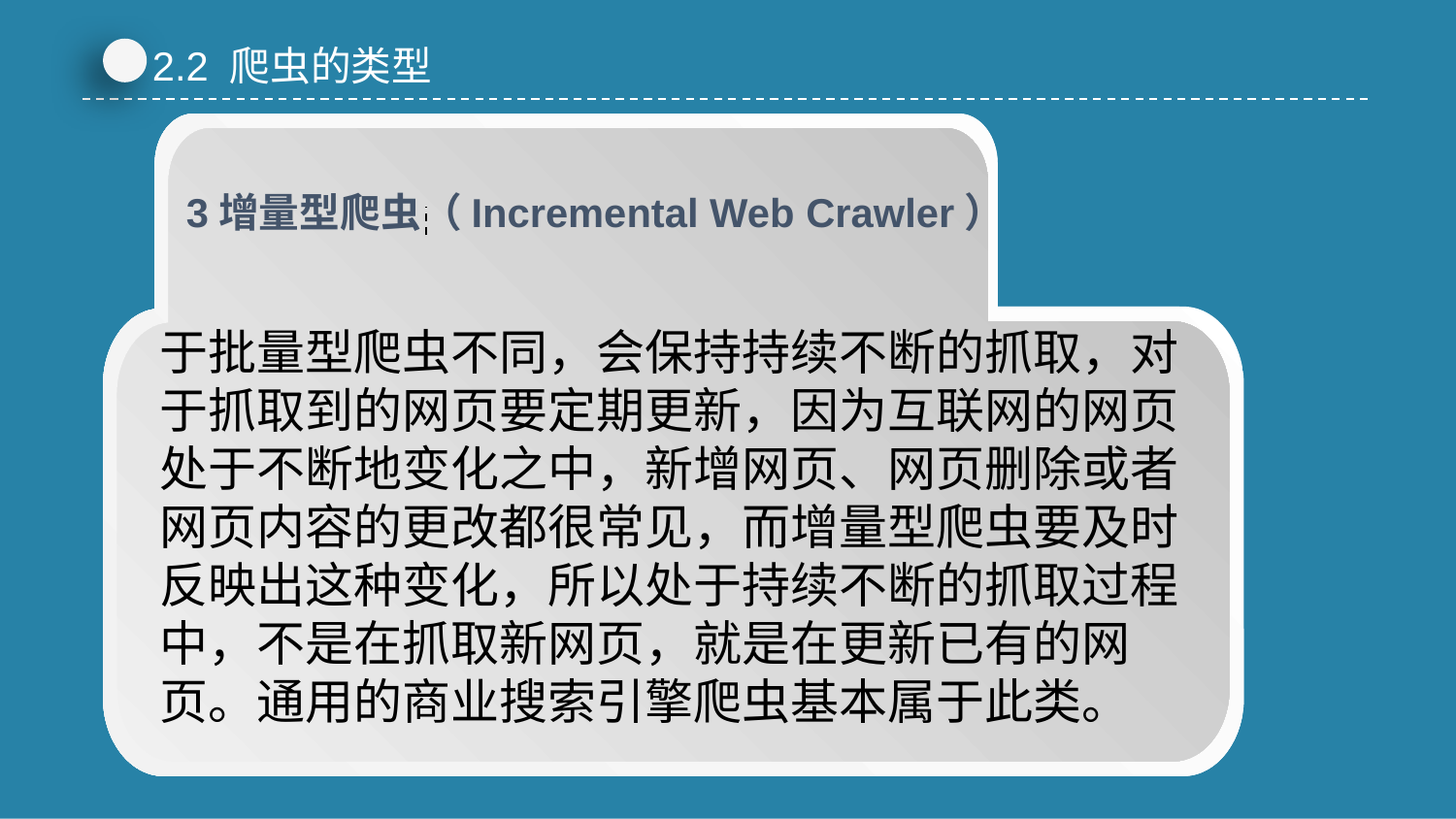

2.2 爬虫的类型

3增量型爬虫（Incremental Web Crawler）

于批量型爬虫不同，会保持持续不断的抓取，对于抓取到的网页要定期更新，因为互联网的网页处于不断地变化之中，新增网页、网页删除或者网页内容的更改都很常见，而增量型爬虫要及时反映出这种变化，所以处于持续不断的抓取过程中，不是在抓取新网页，就是在更新已有的网页。通用的商业搜索引擎爬虫基本属于此类。
延时符